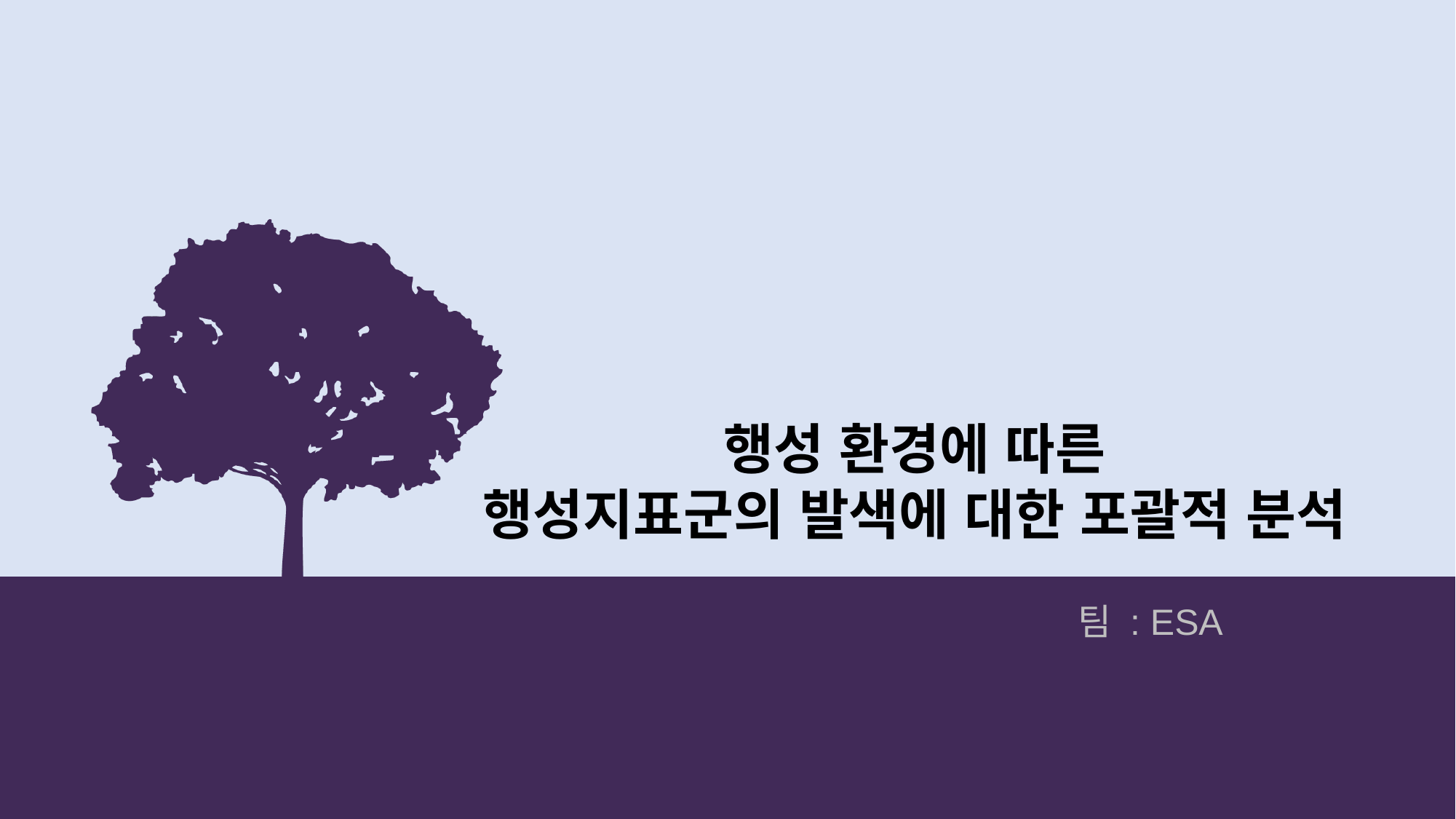

행성 환경에 따른
행성지표군의 발색에 대한 포괄적 분석
팀 : ESA